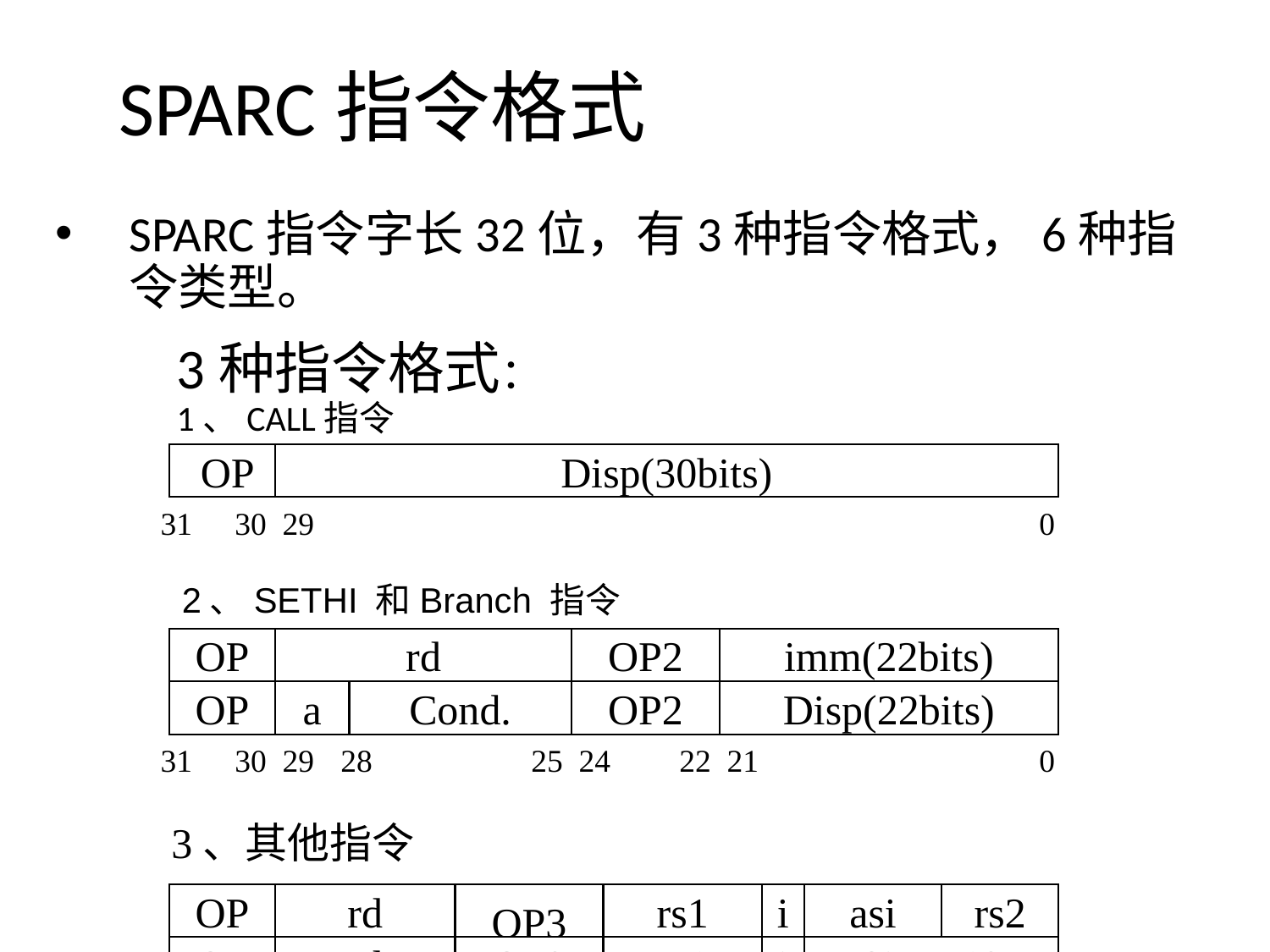

# SPARC指令格式
SPARC指令字长32位，有3种指令格式，6种指令类型。
3种指令格式：
1、CALL指令
OP
Disp(30bits)
31
30  29
0
2、SETHI 和Branch 指令
OP
rd
OP2
imm(22bits)
OP
a
Cond.
OP2
Disp(22bits)
31
30  29
28
25  24
22  21
0
3、其他指令
OP
rd
OP3
rs1
i
asi
rs2
OP
rd
OP3
rs1
i
Simm13
OP
rd
OP3
rs1
OPf
rs2
31
30  29
25  24
19  18
14  13
12
 5  4
0